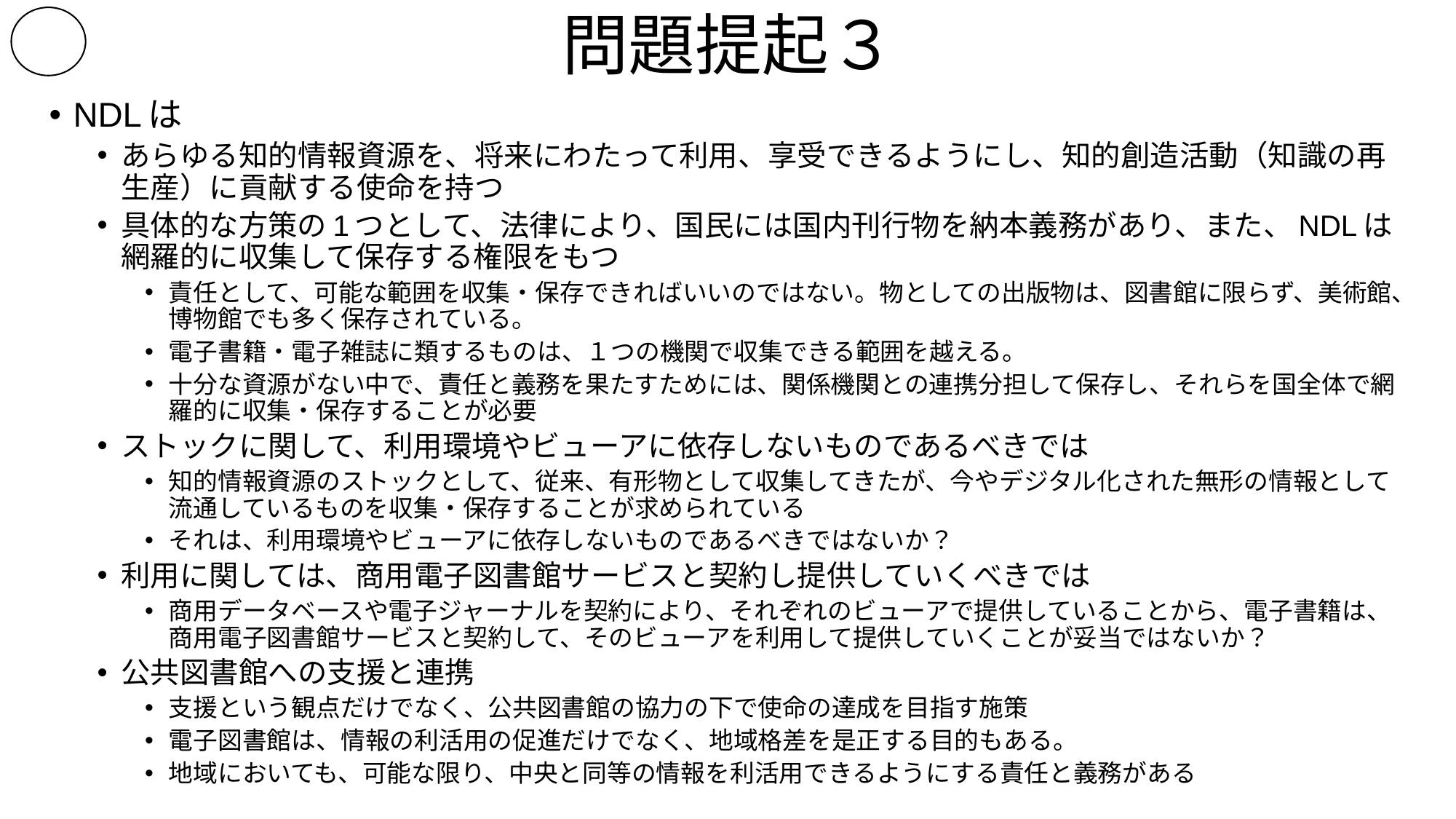

# 問題提起３

NDLは
あらゆる知的情報資源を、将来にわたって利用、享受できるようにし、知的創造活動（知識の再生産）に貢献する使命を持つ
具体的な方策の1つとして、法律により、国民には国内刊行物を納本義務があり、また、NDLは網羅的に収集して保存する権限をもつ
責任として、可能な範囲を収集・保存できればいいのではない。物としての出版物は、図書館に限らず、美術館、博物館でも多く保存されている。
電子書籍・電子雑誌に類するものは、１つの機関で収集できる範囲を越える。
十分な資源がない中で、責任と義務を果たすためには、関係機関との連携分担して保存し、それらを国全体で網羅的に収集・保存することが必要
ストックに関して、利用環境やビューアに依存しないものであるべきでは
知的情報資源のストックとして、従来、有形物として収集してきたが、今やデジタル化された無形の情報として流通しているものを収集・保存することが求められている
それは、利用環境やビューアに依存しないものであるべきではないか？
利用に関しては、商用電子図書館サービスと契約し提供していくべきでは
商用データベースや電子ジャーナルを契約により、それぞれのビューアで提供していることから、電子書籍は、商用電子図書館サービスと契約して、そのビューアを利用して提供していくことが妥当ではないか？
公共図書館への支援と連携
支援という観点だけでなく、公共図書館の協力の下で使命の達成を目指す施策
電子図書館は、情報の利活用の促進だけでなく、地域格差を是正する目的もある。
地域においても、可能な限り、中央と同等の情報を利活用できるようにする責任と義務がある